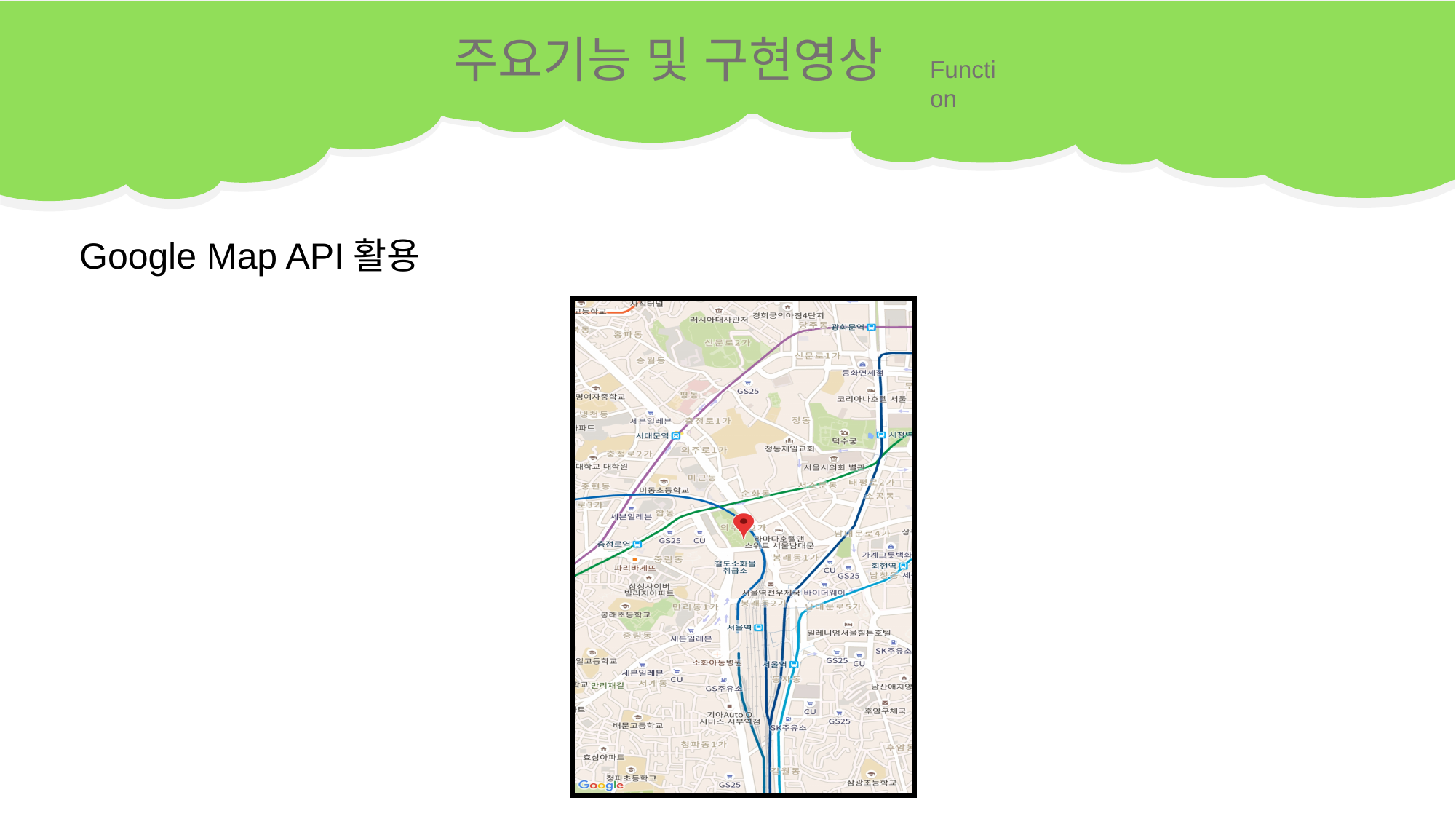

주요기능 및 구현영상
Function
Google Map API활용